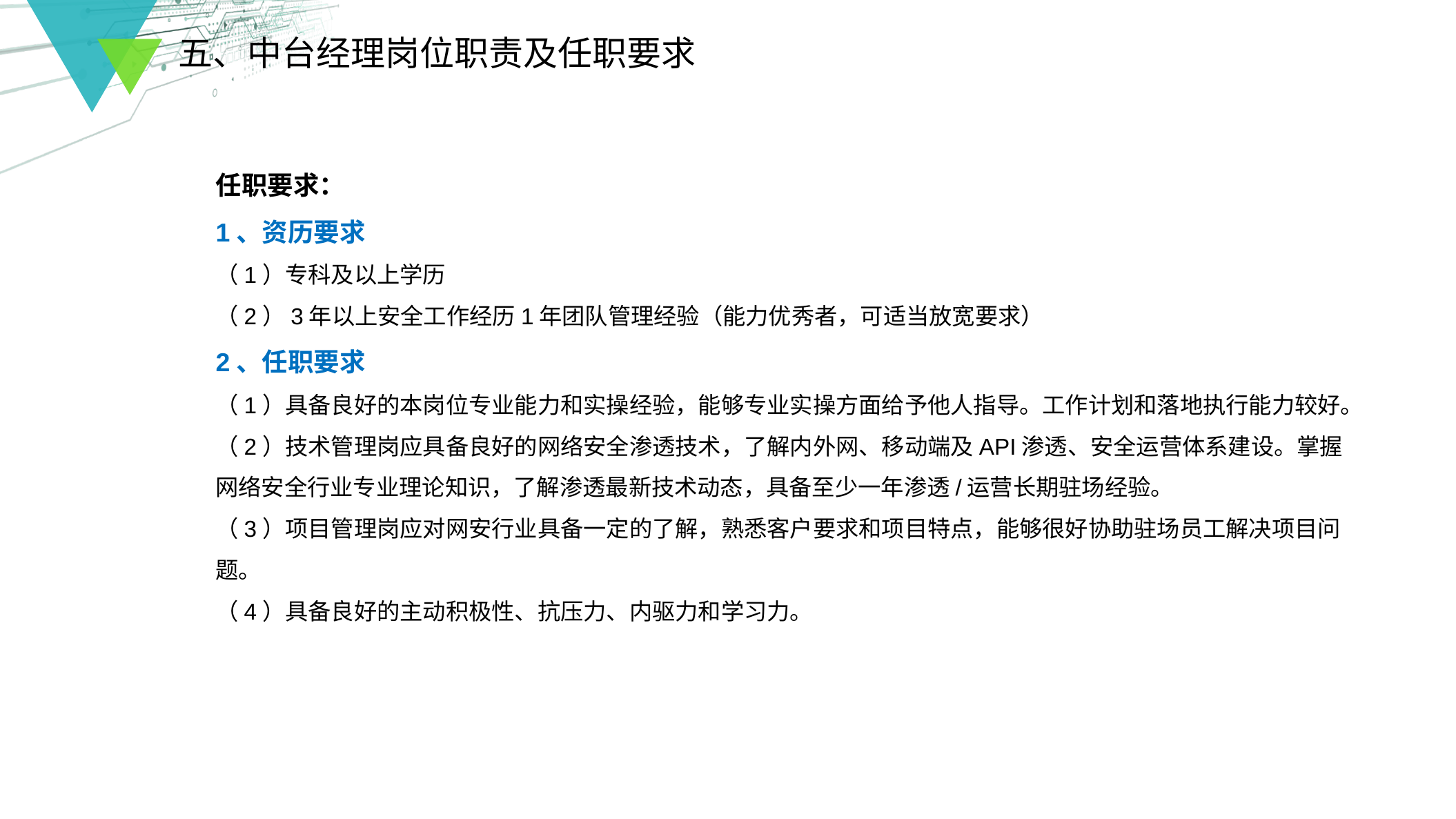

五、中台经理岗位职责及任职要求
任职要求：
1、资历要求
（1）专科及以上学历
（2）3年以上安全工作经历1年团队管理经验（能力优秀者，可适当放宽要求）
2、任职要求
（1）具备良好的本岗位专业能力和实操经验，能够专业实操方面给予他人指导。工作计划和落地执行能力较好。
（2）技术管理岗应具备良好的网络安全渗透技术，了解内外网、移动端及API渗透、安全运营体系建设。掌握网络安全行业专业理论知识，了解渗透最新技术动态，具备至少一年渗透/运营长期驻场经验。
（3）项目管理岗应对网安行业具备一定的了解，熟悉客户要求和项目特点，能够很好协助驻场员工解决项目问题。
（4）具备良好的主动积极性、抗压力、内驱力和学习力。